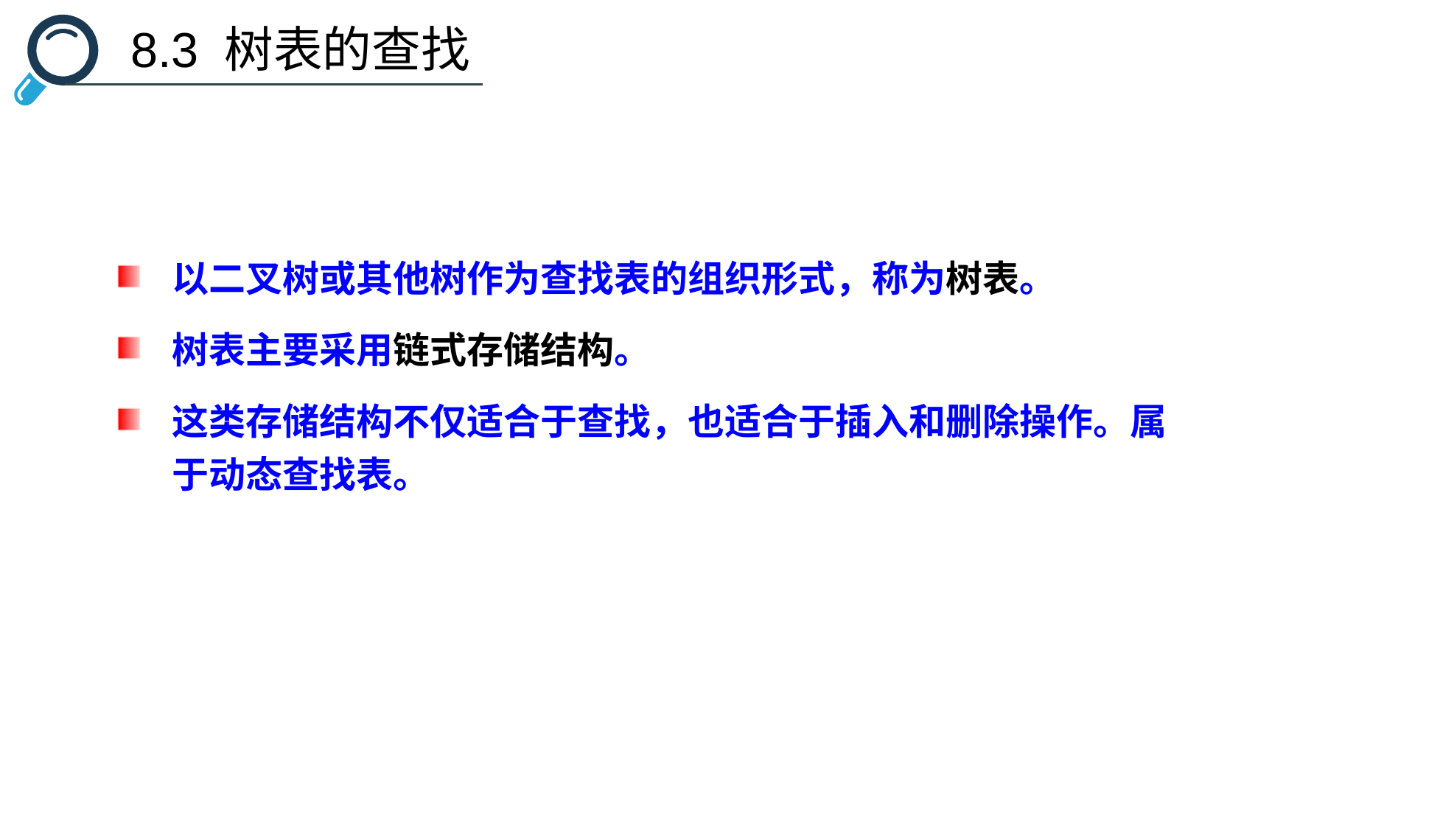

8.3 树表的查找
以二叉树或其他树作为查找表的组织形式，称为树表。
树表主要采用链式存储结构。
这类存储结构不仅适合于查找，也适合于插入和删除操作。属于动态查找表。